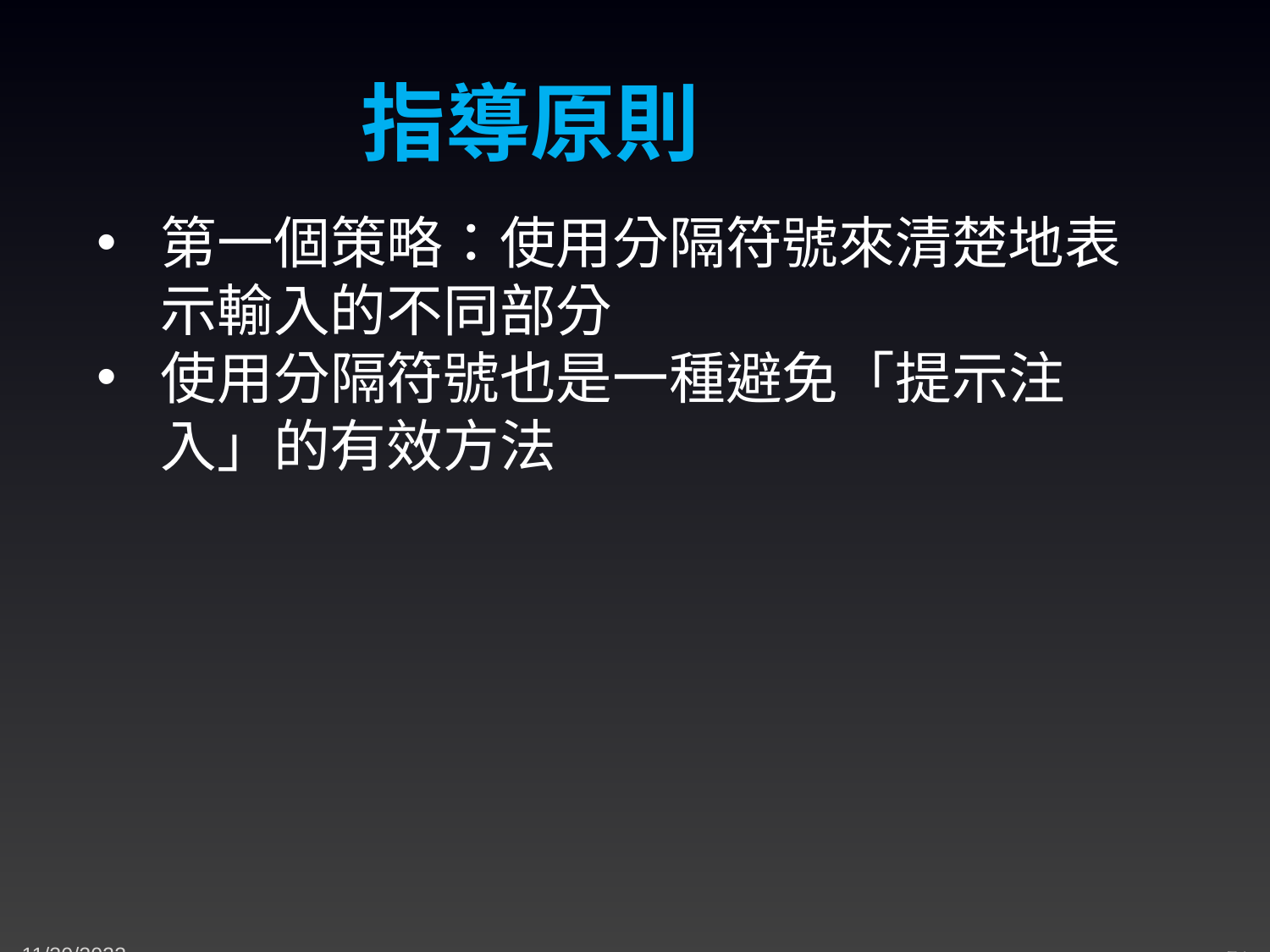

指導原則
第一個策略：使用分隔符號來清楚地表示輸入的不同部分
使用分隔符號也是一種避免「提示注入」的有效方法
11/30/2023
71